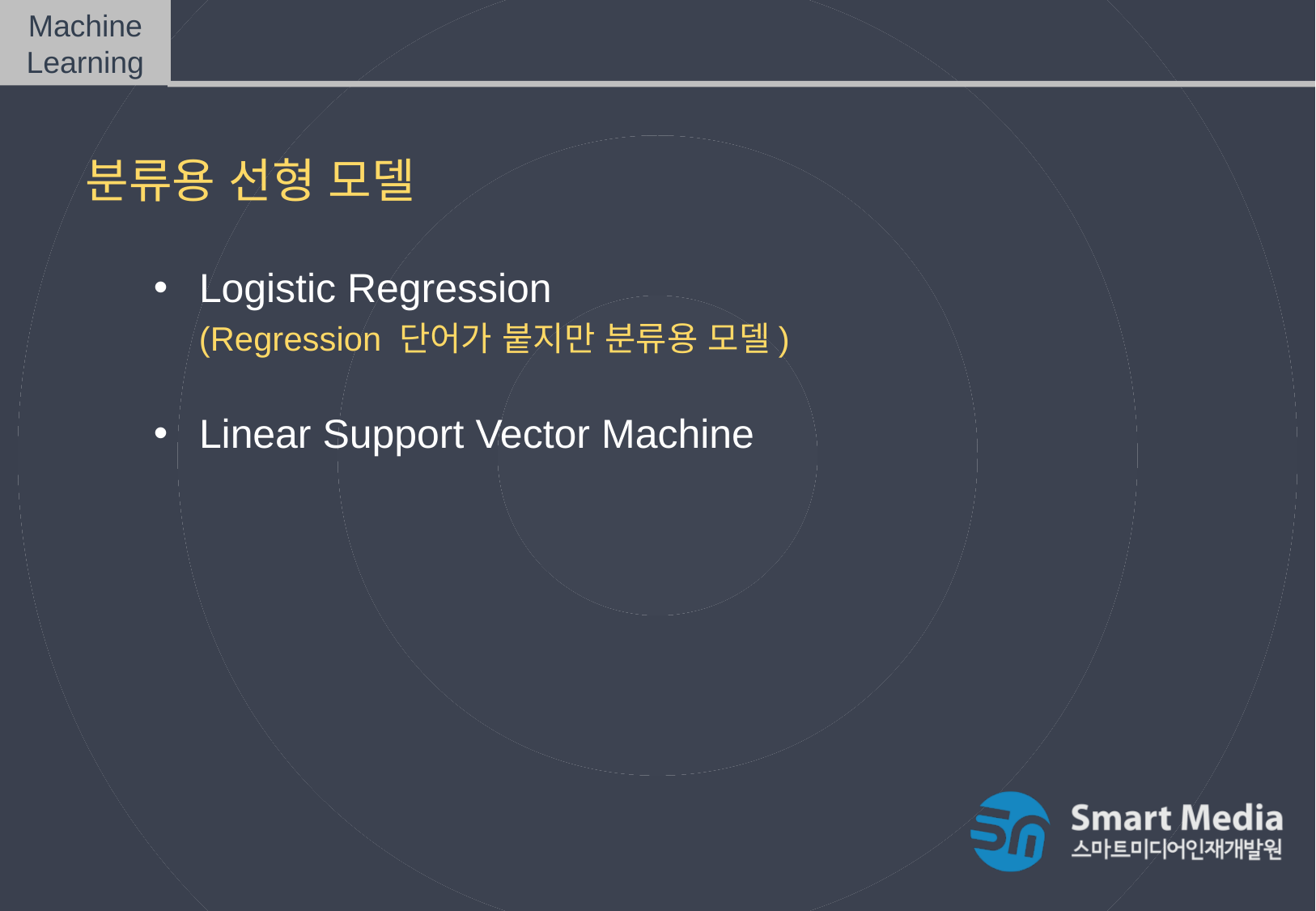

Machine Learning
Linear Model - Classification

분류용 선형 모델

Logistic Regression
    (Regression 단어가 붙지만 분류용 모델)

Linear Support Vector Machine